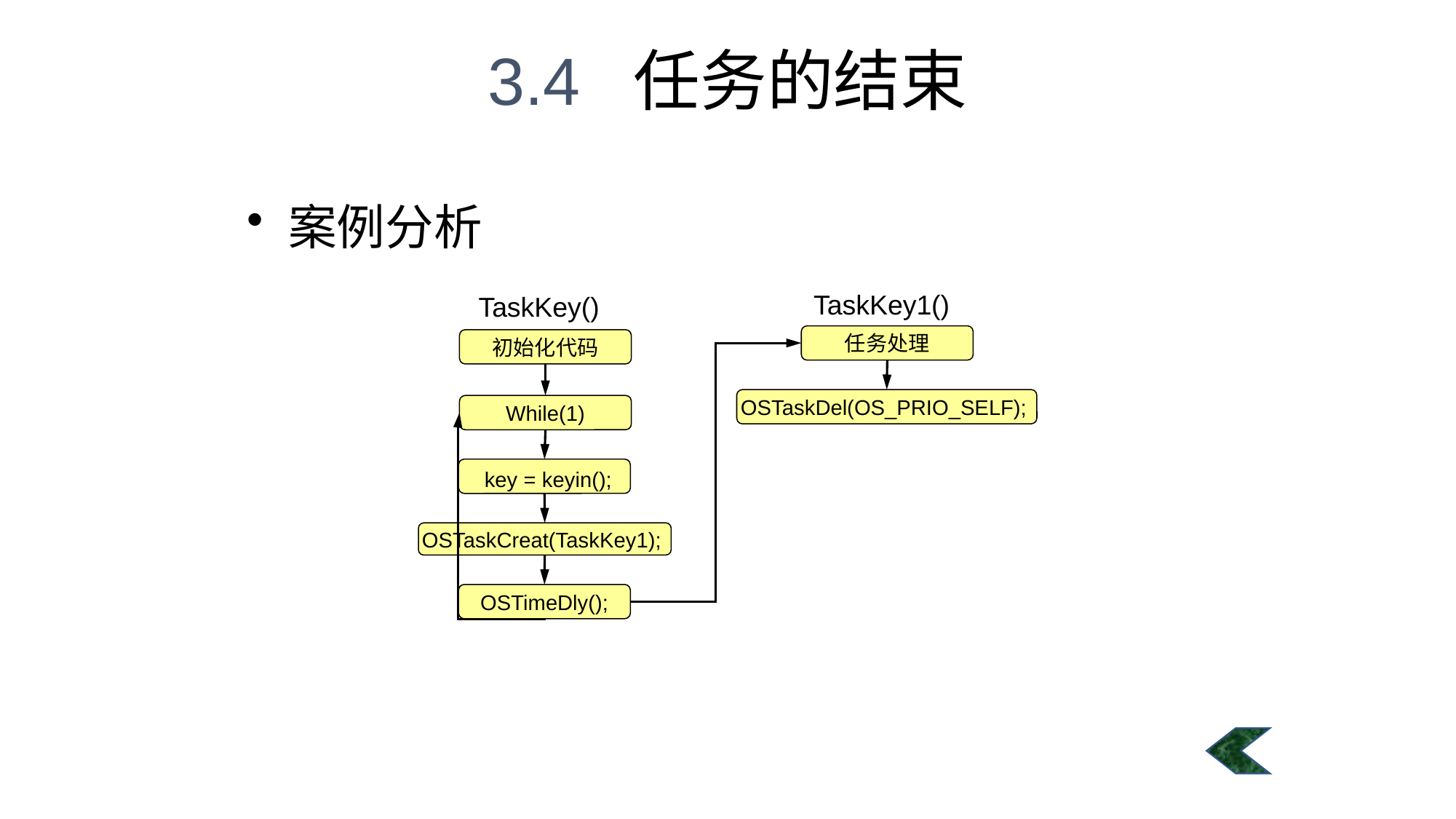

3.4  任务的结束
#
案例分析

TaskKey1()
TaskKey()
任务处理
初始化代码
OSTaskDel(OS_PRIO_SELF);
While(1)
 key = keyin();
OSTaskCreat(TaskKey1);
OSTimeDly();